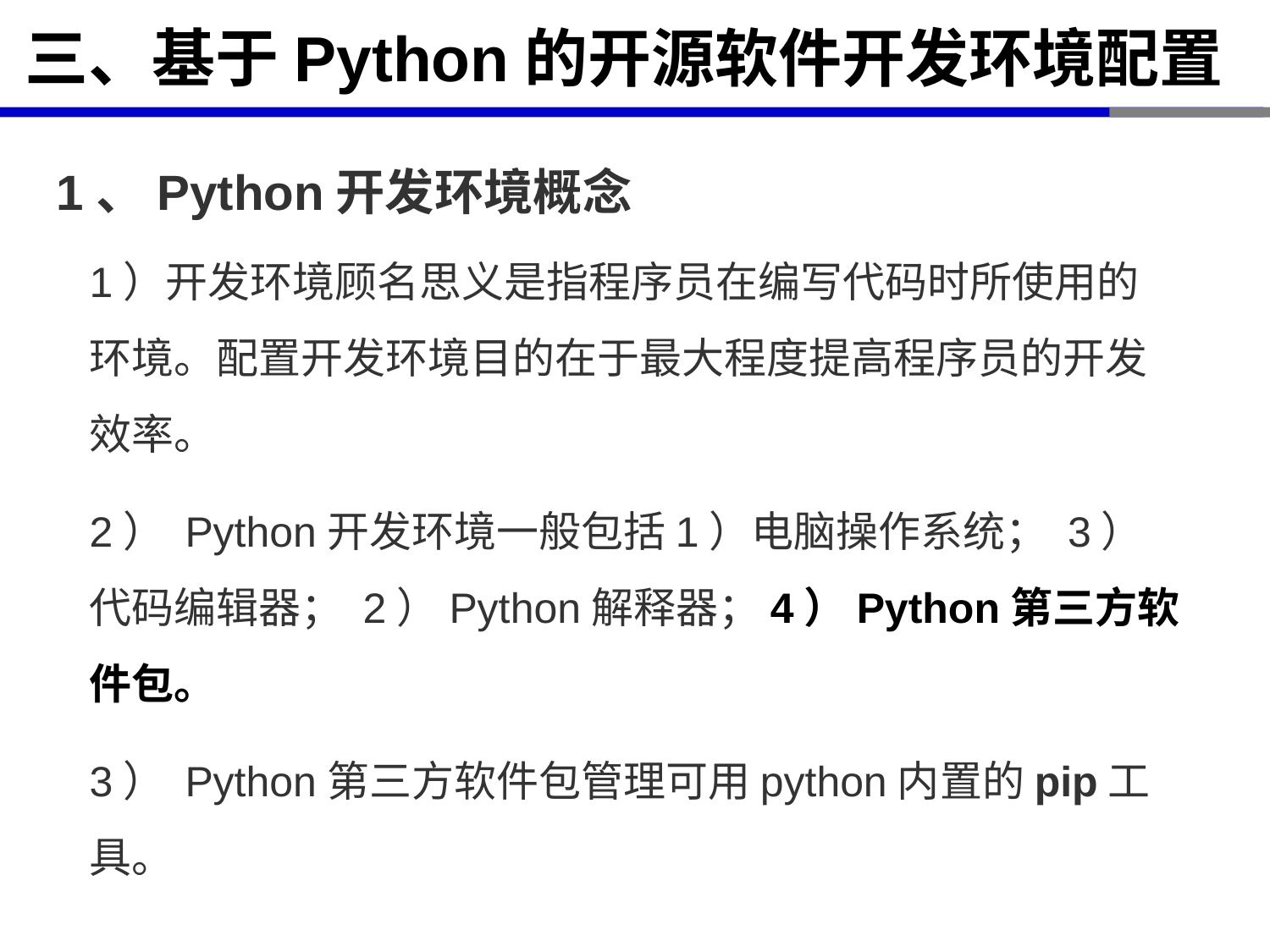

# 三、基于Python的开源软件开发环境配置
1、Python开发环境概念
1）开发环境顾名思义是指程序员在编写代码时所使用的环境。配置开发环境目的在于最大程度提高程序员的开发效率。
2） Python开发环境一般包括1）电脑操作系统； 3）代码编辑器； 2）Python解释器；4）Python第三方软件包。
3） Python第三方软件包管理可用python内置的pip工具。